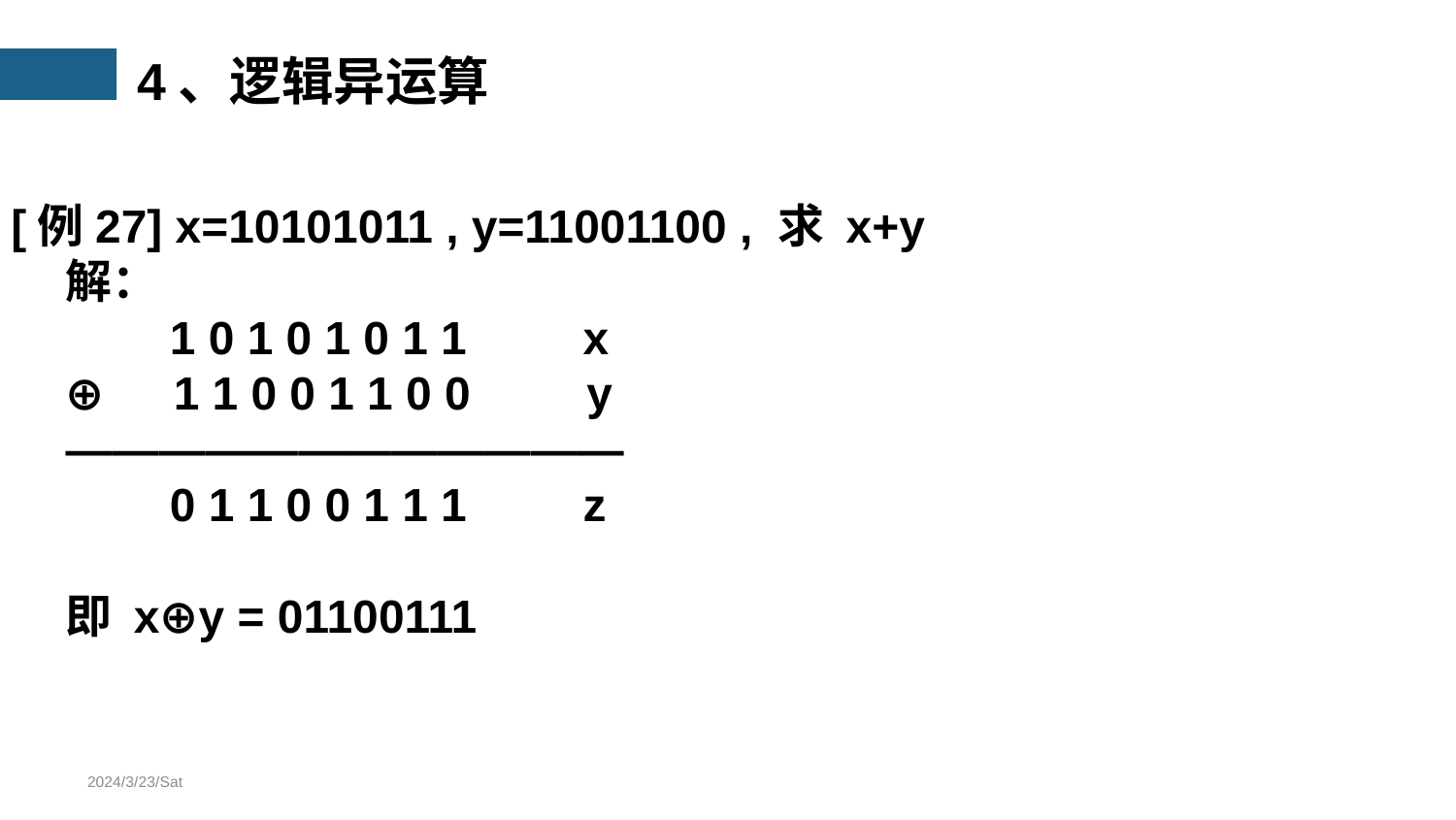

4、逻辑异运算
[例27] x=10101011 , y=11001100 , 求 x+y
解：
　　1 0 1 0 1 0 1 1　　x
⊕　1 1 0 0 1 1 0 0　　y
————————————
　　0 1 1 0 0 1 1 1　　z
即 x⊕y = 01100111
2024/3/23/Sat